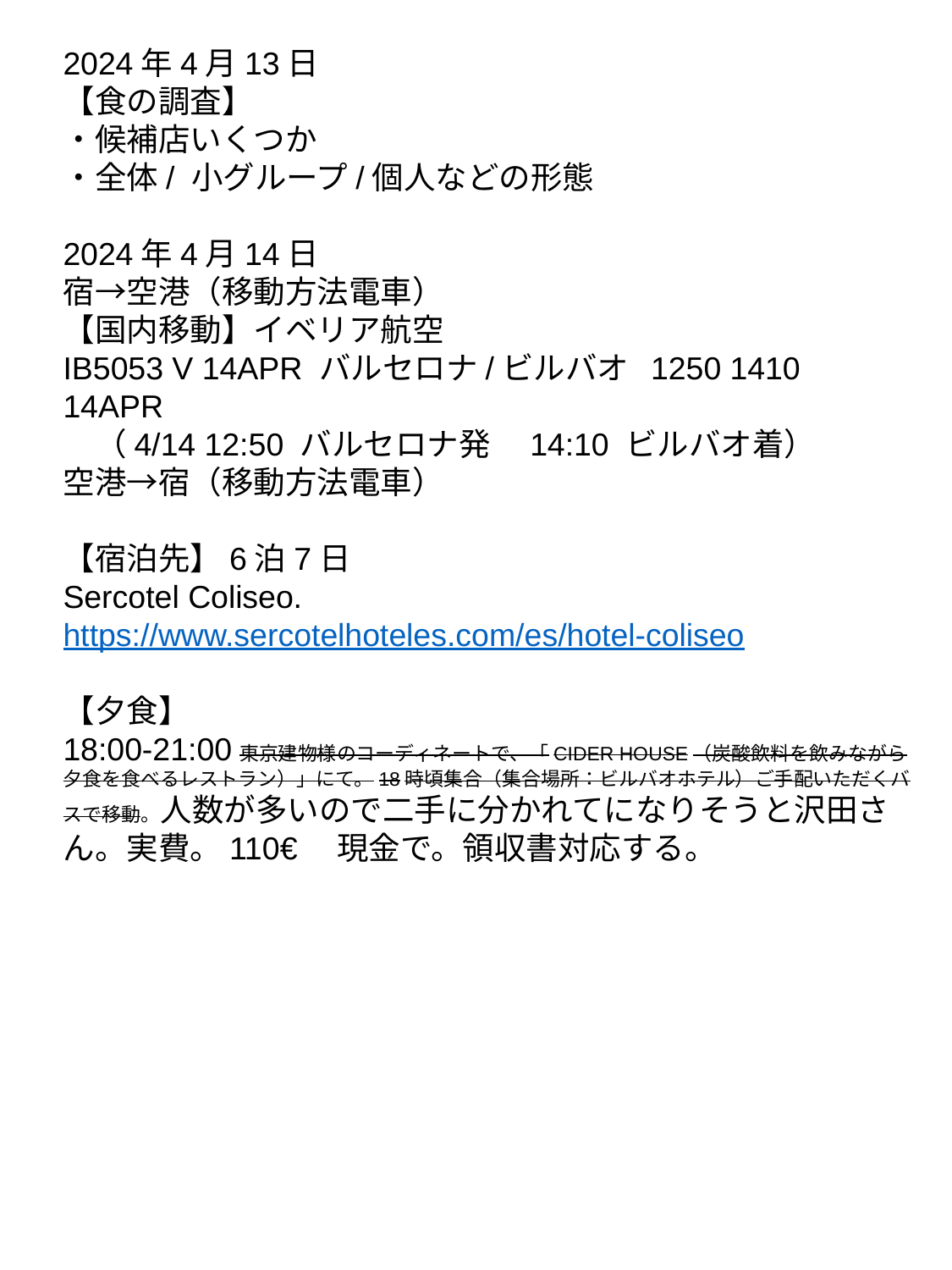

2024年4月13日
【食の調査】
・候補店いくつか
・全体/ 小グループ/個人などの形態

2024年4月14日
宿→空港（移動方法電車）
【国内移動】イベリア航空
IB5053 V 14APR バルセロナ/ビルバオ  1250 1410  14APR
　（4/14 12:50 バルセロナ発　14:10 ビルバオ着）
空港→宿（移動方法電車）

【宿泊先】6泊7日
Sercotel Coliseo.
https://www.sercotelhoteles.com/es/hotel-coliseo

【夕食】
18:00-21:00東京建物様のコーディネートで、「CIDER HOUSE（炭酸飲料を飲みながら夕食を食べるレストラン）」にて。18時頃集合（集合場所：ビルバオホテル）ご手配いただくバスで移動。人数が多いので二手に分かれてになりそうと沢田さん。実費。110€　現金で。領収書対応する。